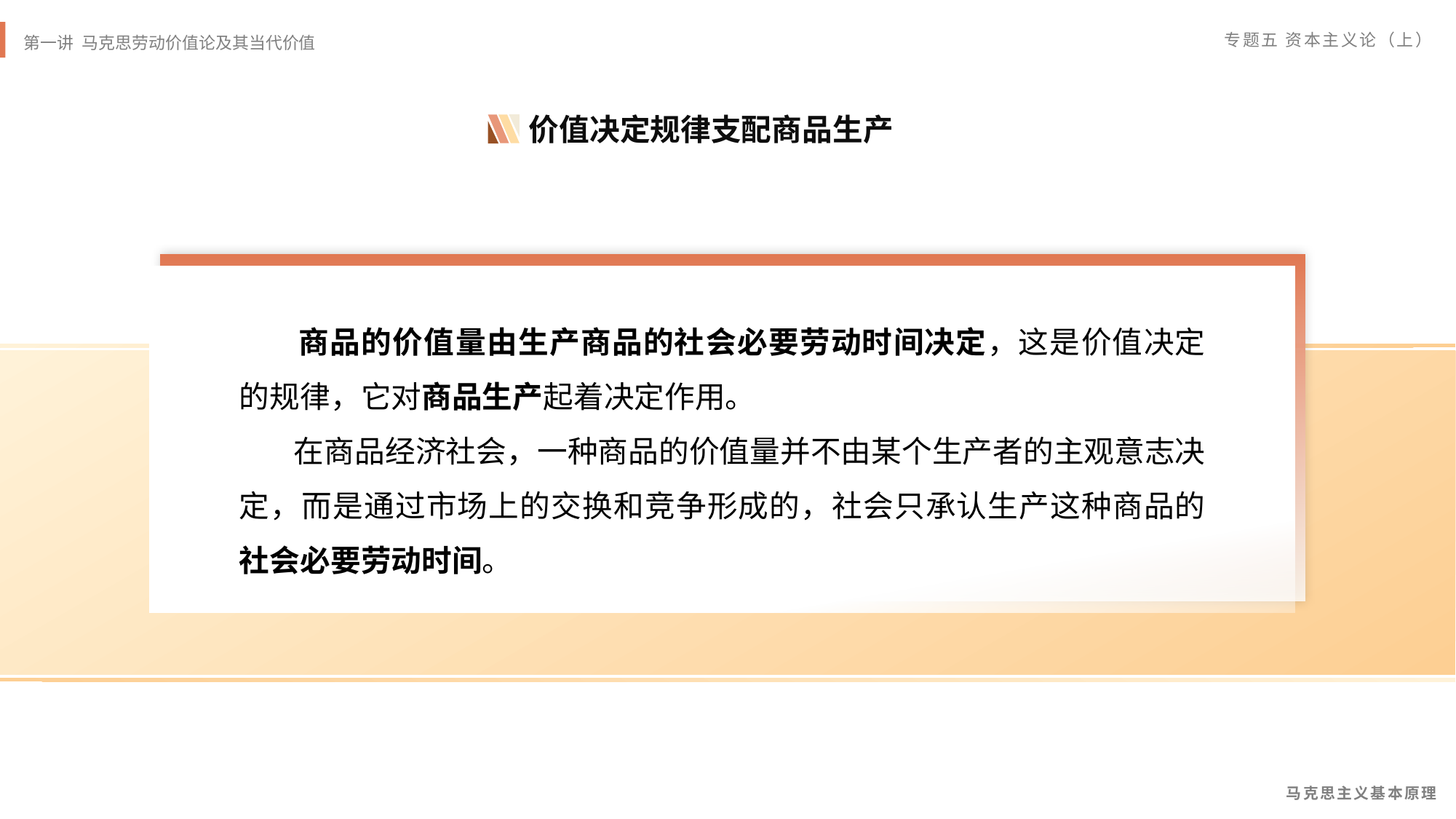

价值决定规律支配商品生产

商品的价值量由生产商品的社会必要劳动时间决定，这是价值决定的规律，它对商品生产起着决定作用。
在商品经济社会，一种商品的价值量并不由某个生产者的主观意志决定，而是通过市场上的交换和竞争形成的，社会只承认生产这种商品的社会必要劳动时间。